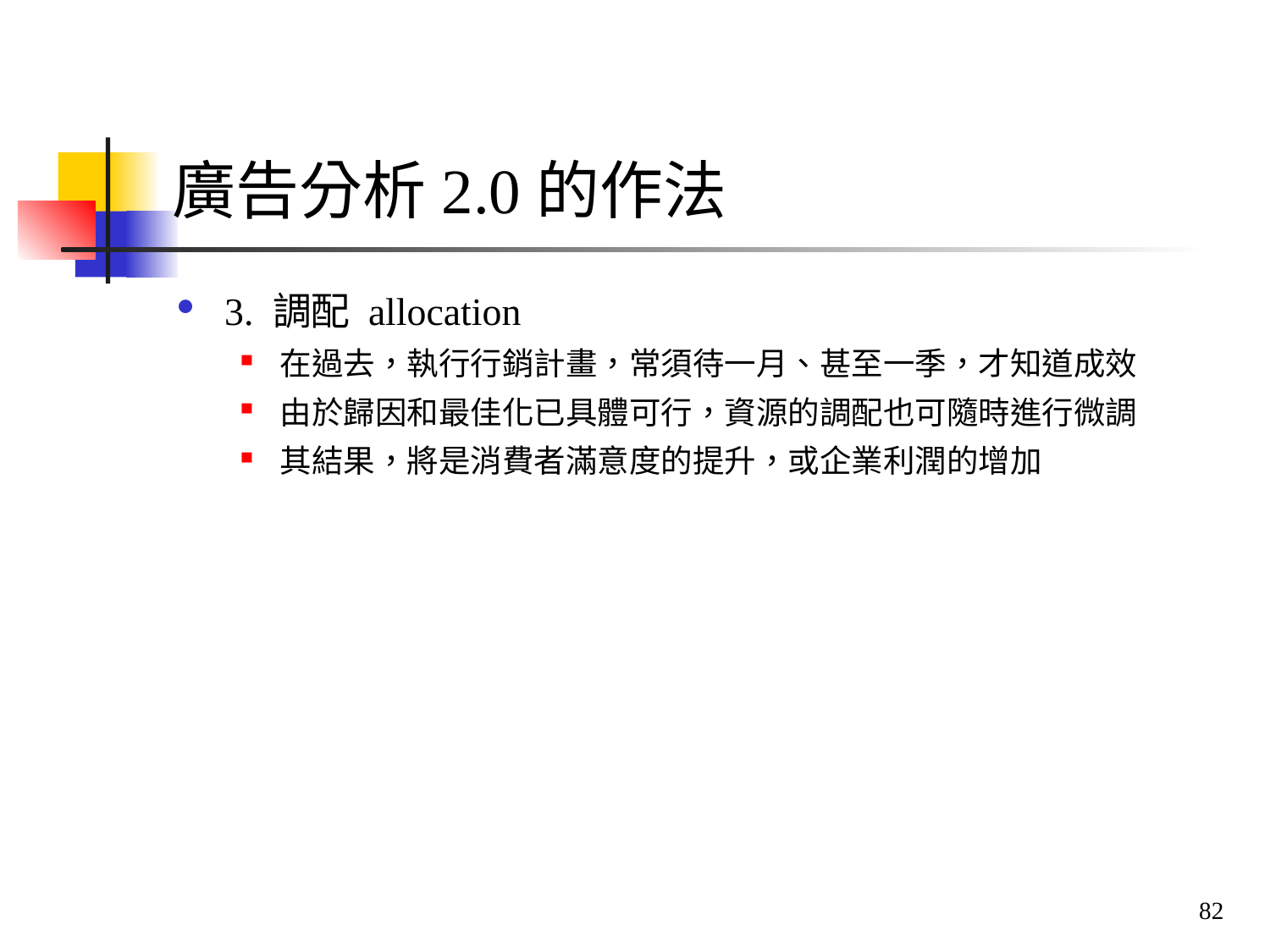

# 廣告分析2.0的作法
3. 調配 allocation
在過去，執行行銷計畫，常須待一月、甚至一季，才知道成效
由於歸因和最佳化已具體可行，資源的調配也可隨時進行微調
其結果，將是消費者滿意度的提升，或企業利潤的增加